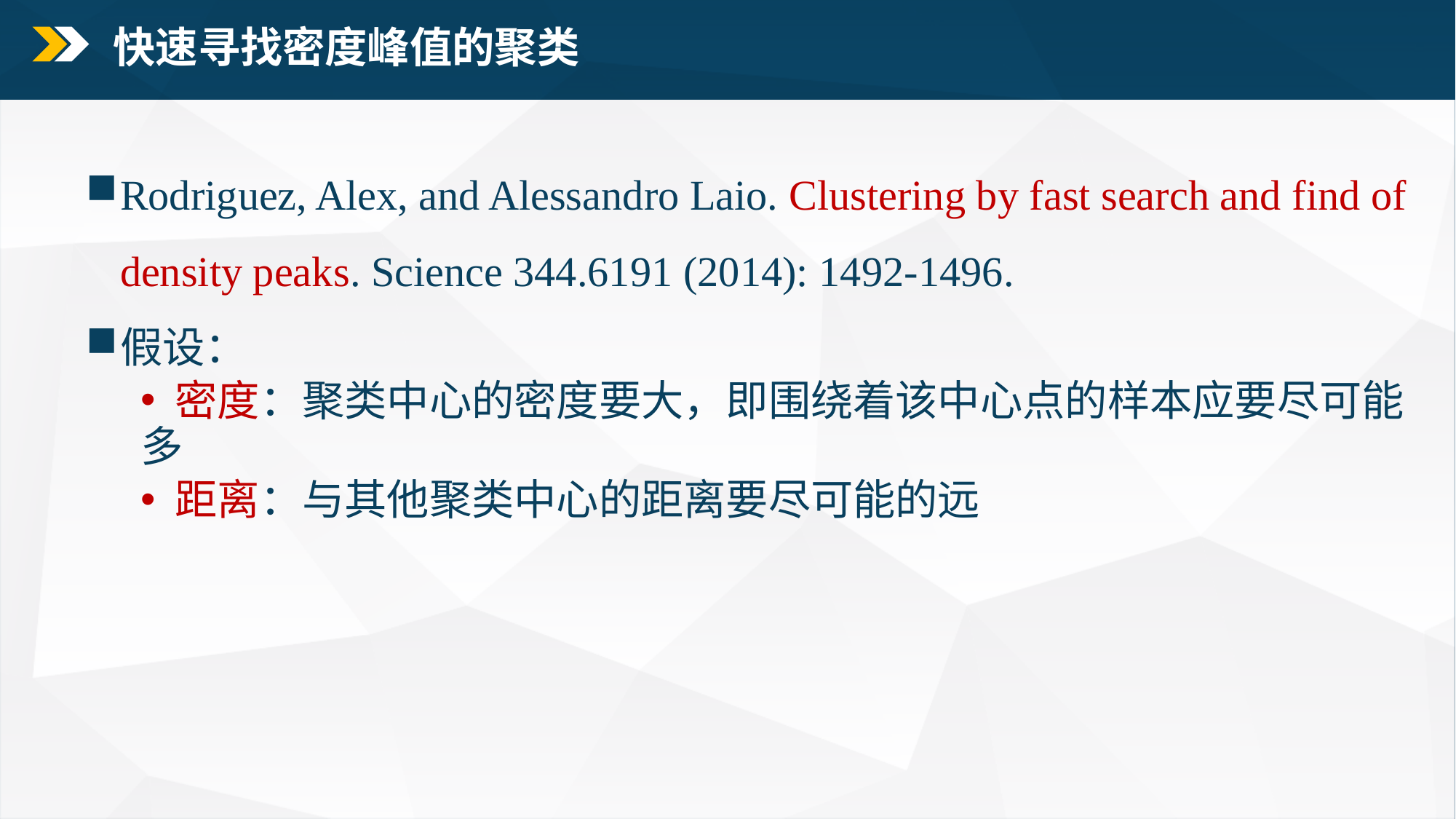

快速寻找密度峰值的聚类
Rodriguez, Alex, and Alessandro Laio. Clustering by fast search and find of density peaks. Science 344.6191 (2014): 1492-1496.
假设：
 密度：聚类中心的密度要大，即围绕着该中心点的样本应要尽可能多
 距离：与其他聚类中心的距离要尽可能的远